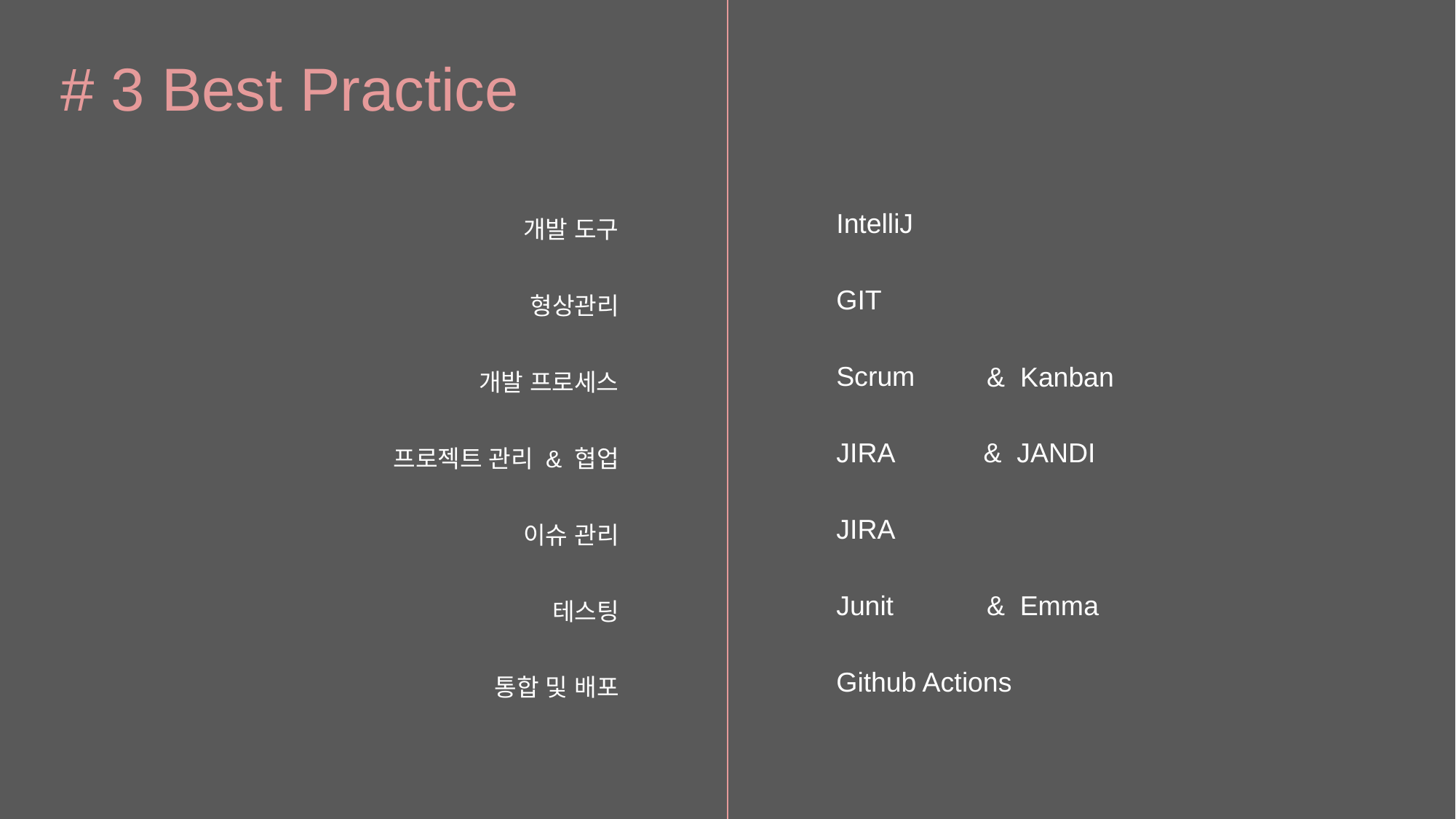

# 3 Best Practice
개발 도구
IntelliJ
형상관리
GIT
개발 프로세스
Scrum
&  Kanban
프로젝트 관리 & 협업
&  JANDI
JIRA
이슈 관리
JIRA
테스팅
Junit
&  Emma
통합 및 배포
Github Actions